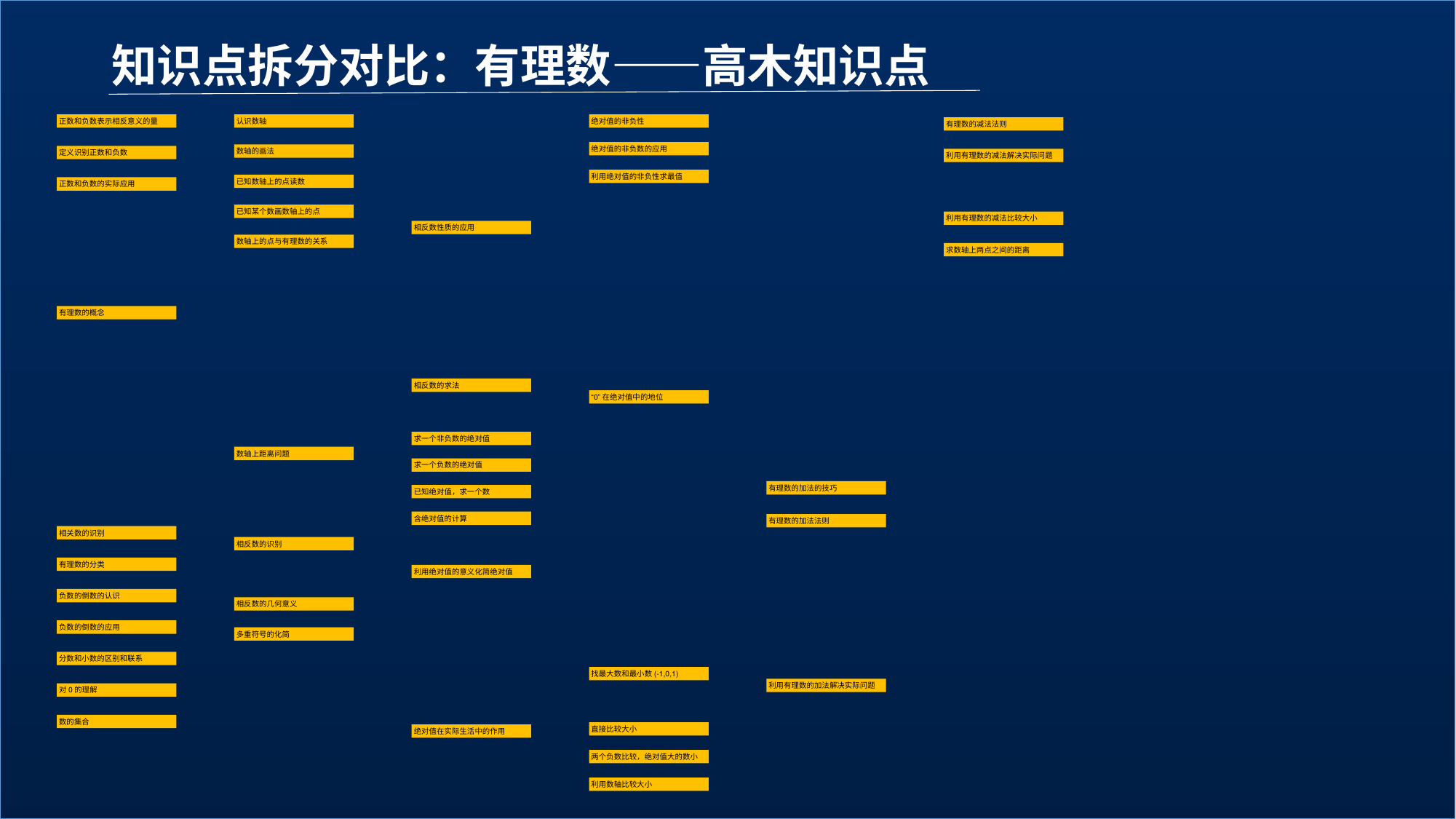

知识点拆分对比：有理数——高木知识点

正数和负数表示相反意义的量

认识数轴

绝对值的非负性

有理数的减法法则

绝对值的非负数的应用

数轴的画法

定义识别正数和负数

利用有理数的减法解决实际问题

利用绝对值的非负性求最值

已知数轴上的点读数

正数和负数的实际应用

已知某个数画数轴上的点

利用有理数的减法比较大小

相反数性质的应用

数轴上的点与有理数的关系

求数轴上两点之间的距离

有理数的概念

相反数的求法

“0”在绝对值中的地位

求一个非负数的绝对值

数轴上距离问题

求一个负数的绝对值

有理数的加法的技巧

已知绝对值，求一个数

含绝对值的计算

有理数的加法法则

相关数的识别

相反数的识别

有理数的分类

利用绝对值的意义化简绝对值

负数的倒数的认识

相反数的几何意义

负数的倒数的应用

多重符号的化简

分数和小数的区别和联系

找最大数和最小数(-1,0,1)

利用有理数的加法解决实际问题

对0的理解

数的集合

直接比较大小

绝对值在实际生活中的作用

两个负数比较，绝对值大的数小

利用数轴比较大小